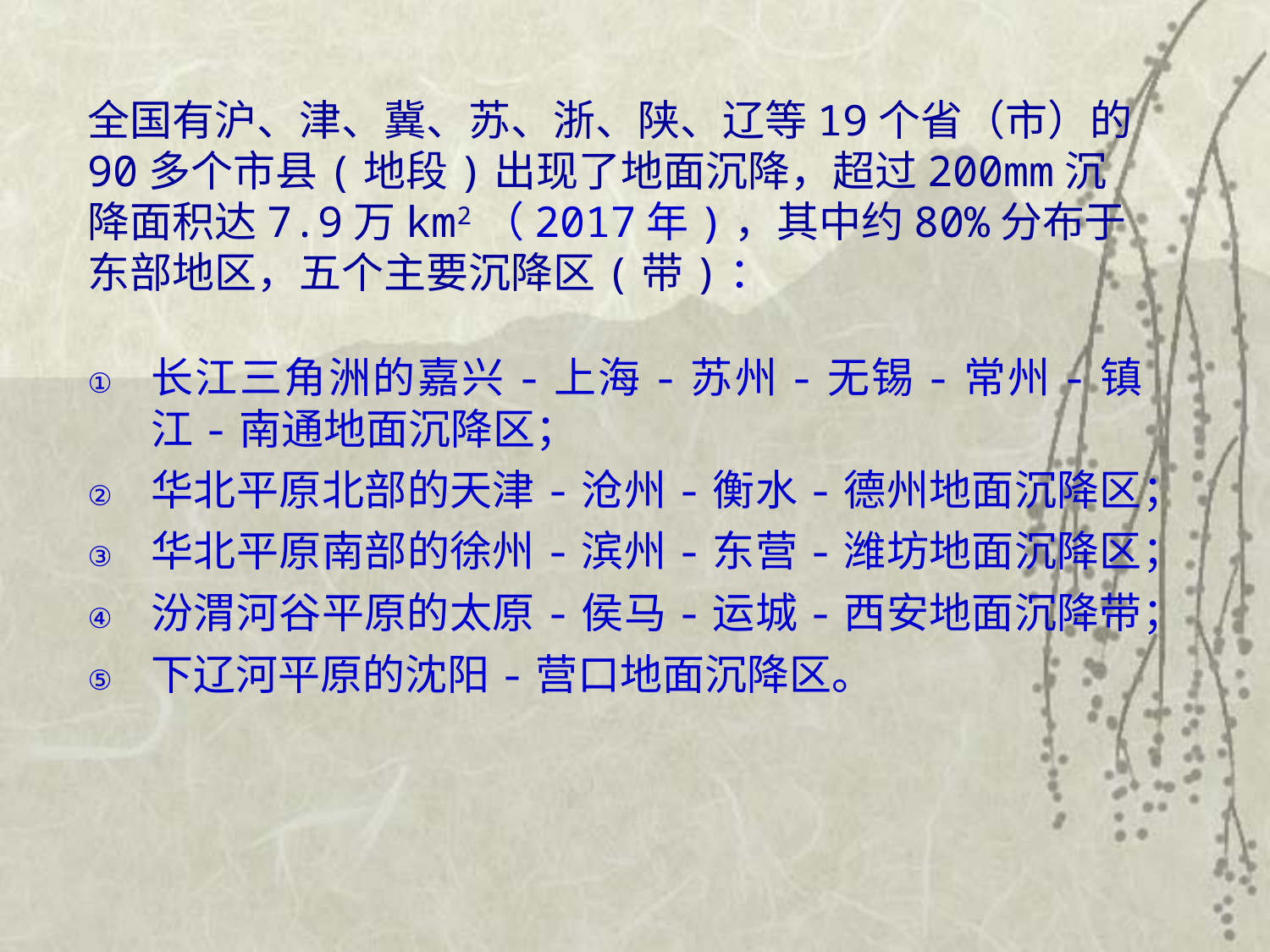

全国有沪、津、冀、苏、浙、陕、辽等19个省（市）的90多个市县(地段)出现了地面沉降，超过200mm沉降面积达7.9万km2（2017年)，其中约80%分布于东部地区，五个主要沉降区(带)：
长江三角洲的嘉兴-上海-苏州-无锡-常州-镇江-南通地面沉降区；
华北平原北部的天津-沧州-衡水-德州地面沉降区；
华北平原南部的徐州-滨州-东营-潍坊地面沉降区；
汾渭河谷平原的太原-侯马-运城-西安地面沉降带；
下辽河平原的沈阳-营口地面沉降区。